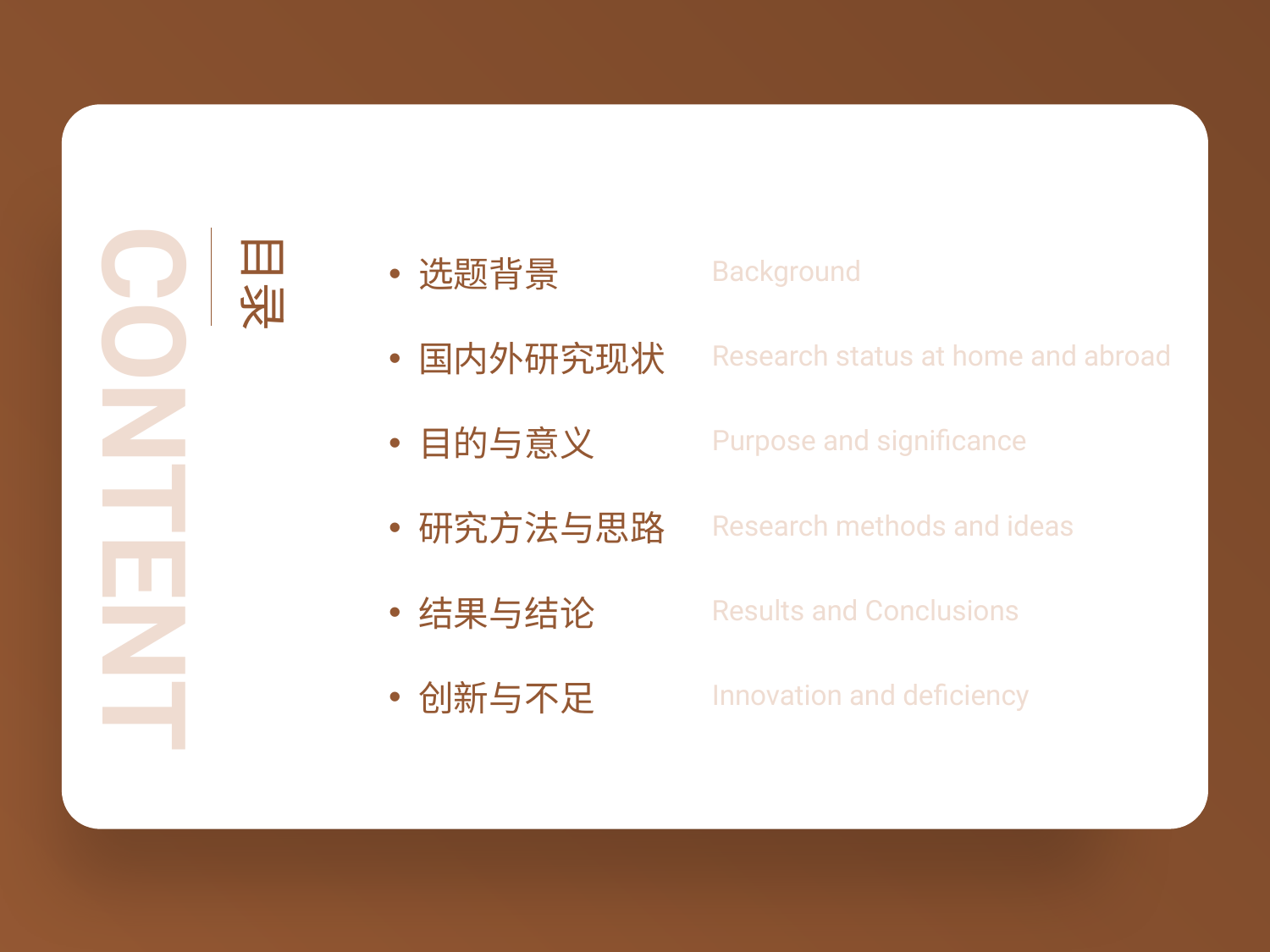

选题背景
国内外研究现状
目的与意义
研究方法与思路
结果与结论
创新与不足
Background
CONTENT
目录
Research status at home and abroad
Purpose and significance
Research methods and ideas
Results and Conclusions
Innovation and deficiency